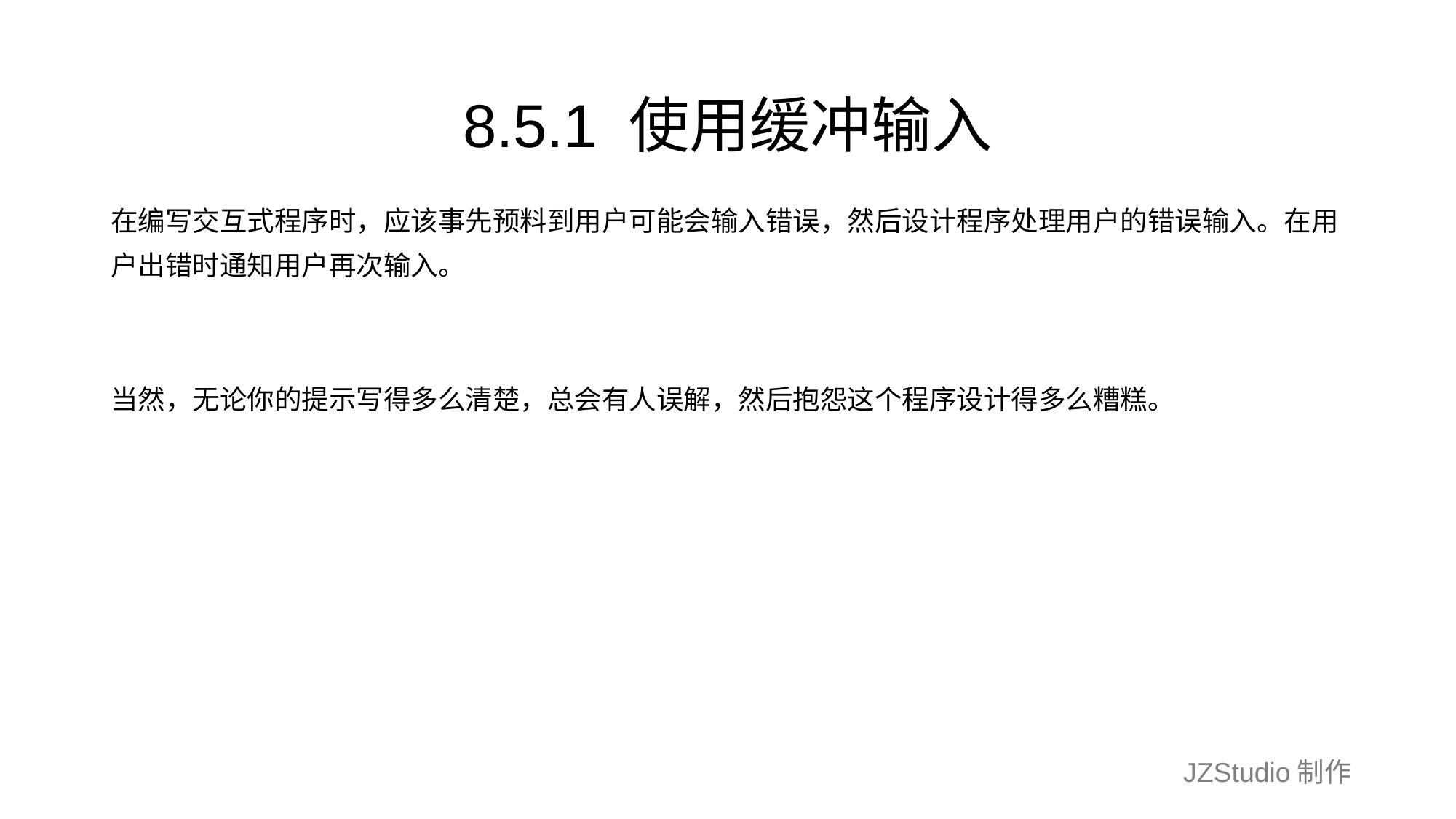

# 8.5.1 使用缓冲输入
在编写交互式程序时，应该事先预料到用户可能会输入错误，然后设计程序处理用户的错误输入。在用
户出错时通知用户再次输入。

当然，无论你的提示写得多么清楚，总会有人误解，然后抱怨这个程序设计得多么糟糕。